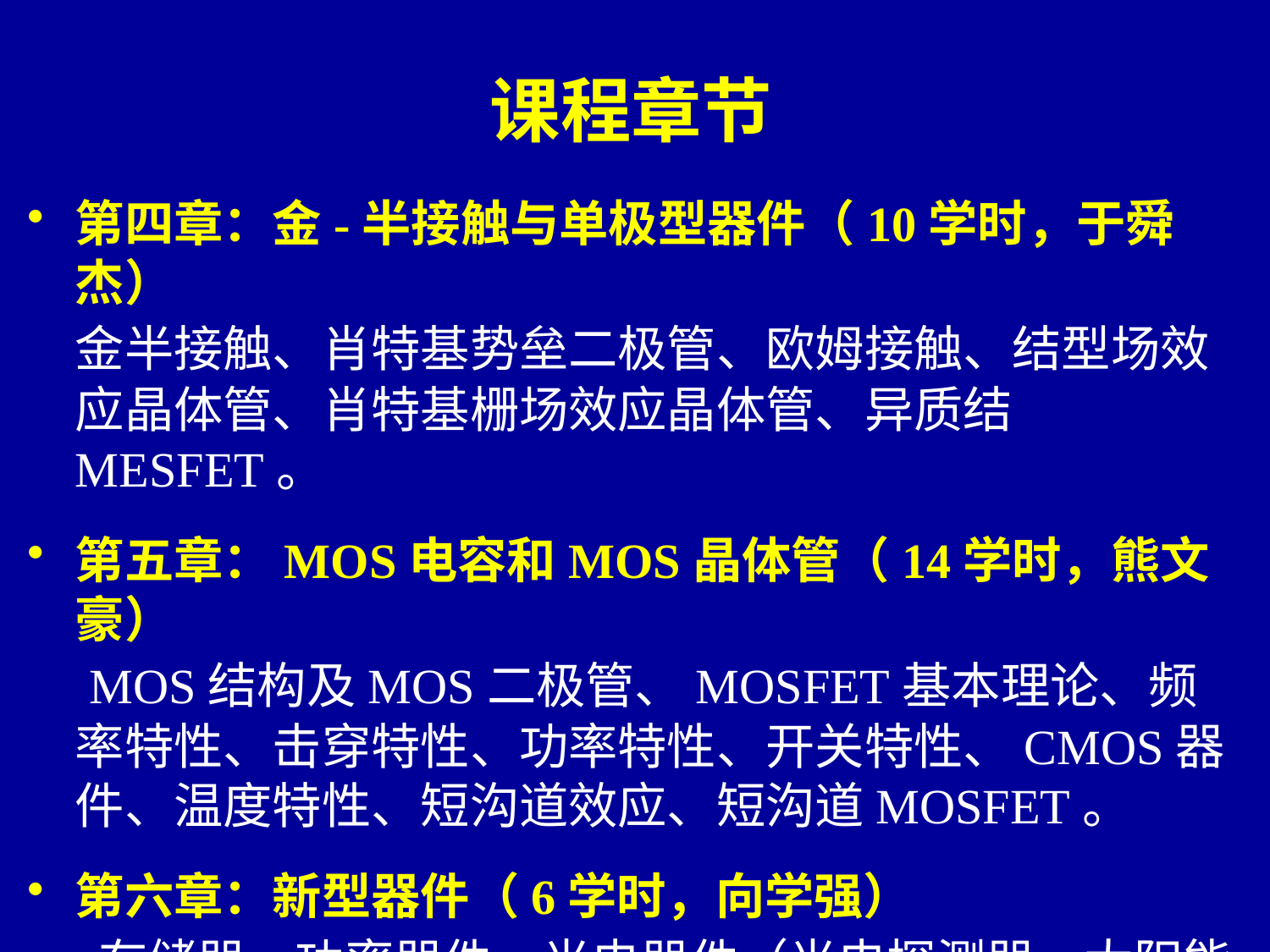

课程章节
第四章：金-半接触与单极型器件（10学时，于舜杰）
	金半接触、肖特基势垒二极管、欧姆接触、结型场效应晶体管、肖特基栅场效应晶体管、异质结MESFET。
第五章：MOS电容和MOS晶体管（14学时，熊文豪）
	 MOS结构及MOS二极管、MOSFET基本理论、频率特性、击穿特性、功率特性、开关特性、CMOS器件、温度特性、短沟道效应、短沟道MOSFET。
第六章：新型器件（6学时，向学强）
	 存储器、功率器件、光电器件（光电探测器、太阳能电池、发光二极管、半导体激光器）。